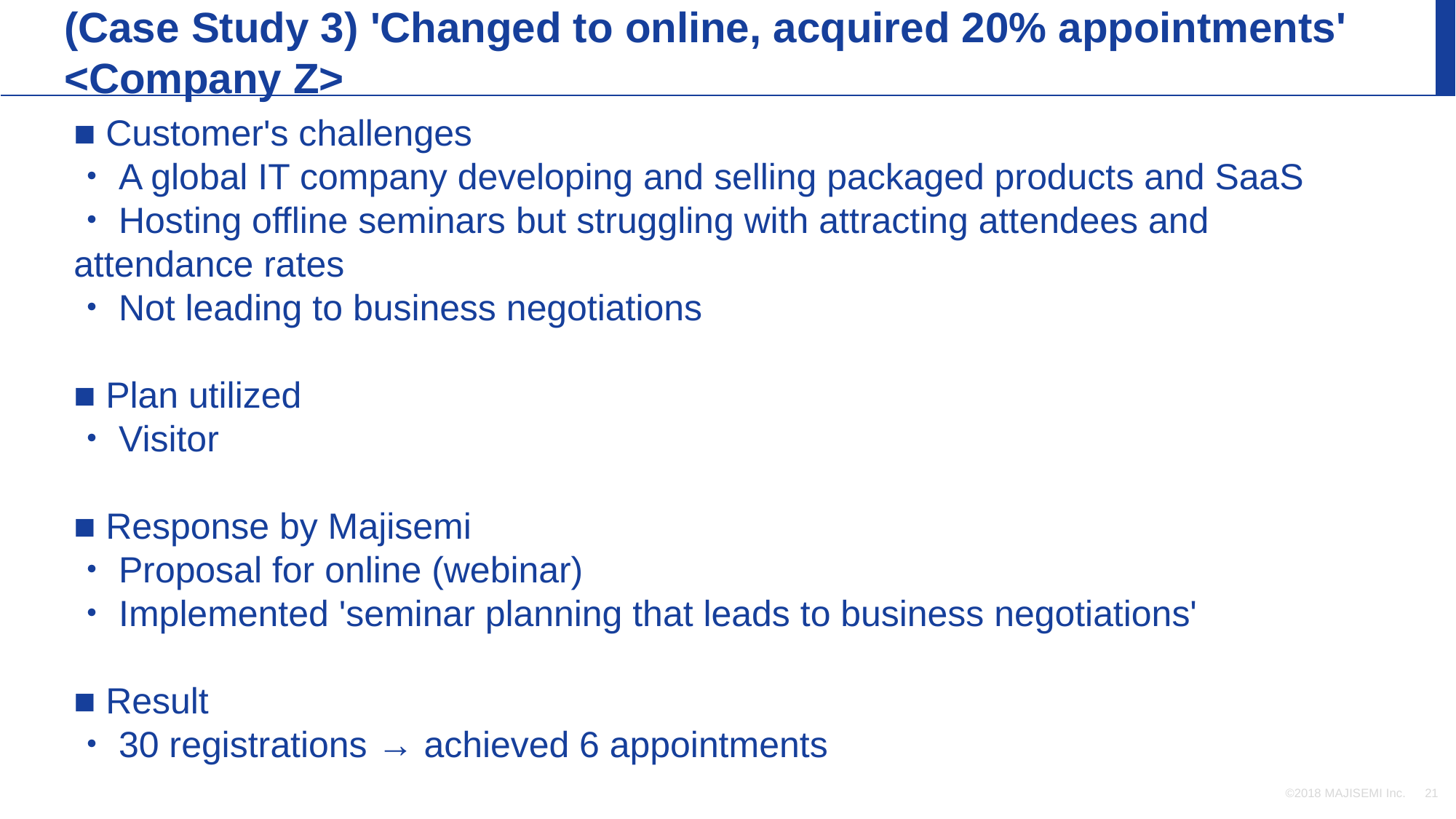

(Case Study 3) 'Changed to online, acquired 20% appointments' <Company Z>
■ Customer's challenges
・A global IT company developing and selling packaged products and SaaS
・Hosting offline seminars but struggling with attracting attendees and attendance rates
・Not leading to business negotiations

■ Plan utilized
・Visitor

■ Response by Majisemi
・Proposal for online (webinar)
・Implemented 'seminar planning that leads to business negotiations'

■ Result
・30 registrations → achieved 6 appointments
©2018 MAJISEMI Inc.
21